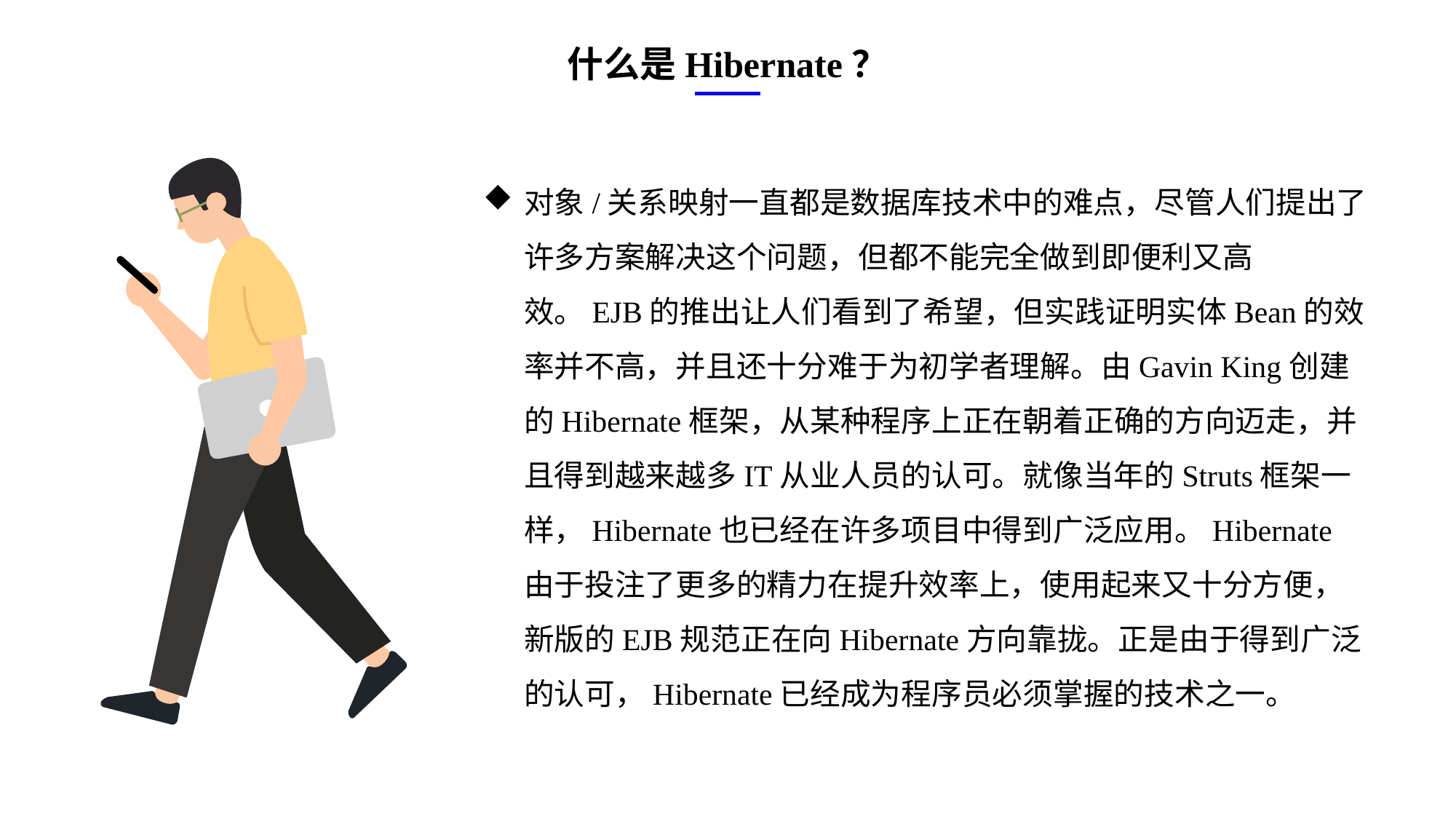

什么是Hibernate？

对象/关系映射一直都是数据库技术中的难点，尽管人们提出了许多方案解决这个问题，但都不能完全做到即便利又高效。EJB的推出让人们看到了希望，但实践证明实体Bean的效率并不高，并且还十分难于为初学者理解。由Gavin King创建的Hibernate框架，从某种程序上正在朝着正确的方向迈走，并且得到越来越多IT从业人员的认可。就像当年的Struts框架一样，Hibernate也已经在许多项目中得到广泛应用。Hibernate由于投注了更多的精力在提升效率上，使用起来又十分方便，新版的EJB规范正在向Hibernate方向靠拢。正是由于得到广泛的认可，Hibernate已经成为程序员必须掌握的技术之一。
e7d195523061f1c0ae0eb3eed39d2bcef4622b2499a05fe6567B54A876BEB457BD1EB8EBE9915191D1FA2E860D28D251AB291D9CBBDD28D4BD16020FD75D8281481517FC21E86E4C931520AFA1087E92E357E3DB373CA326F6F926B1A67F681E99E875FFD293B2C32B3919AE4D43F9436862A7DD54F9346DF3662D8AB7319030EF75D53FF682DE13